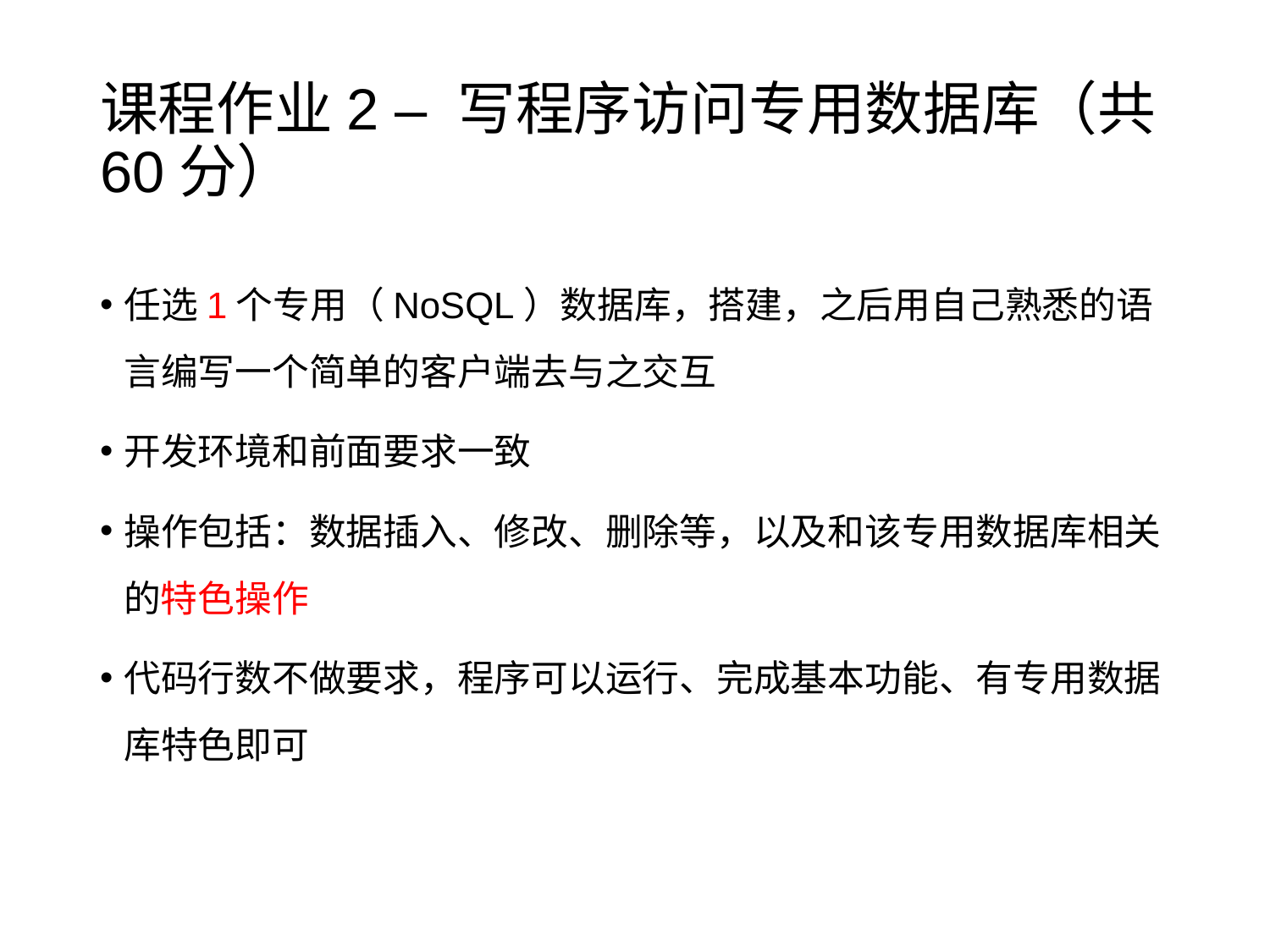

# 课程作业2 – 写程序访问专用数据库（共60分）
任选1个专用（NoSQL）数据库，搭建，之后用自己熟悉的语言编写一个简单的客户端去与之交互
开发环境和前面要求一致
操作包括：数据插入、修改、删除等，以及和该专用数据库相关的特色操作
代码行数不做要求，程序可以运行、完成基本功能、有专用数据库特色即可